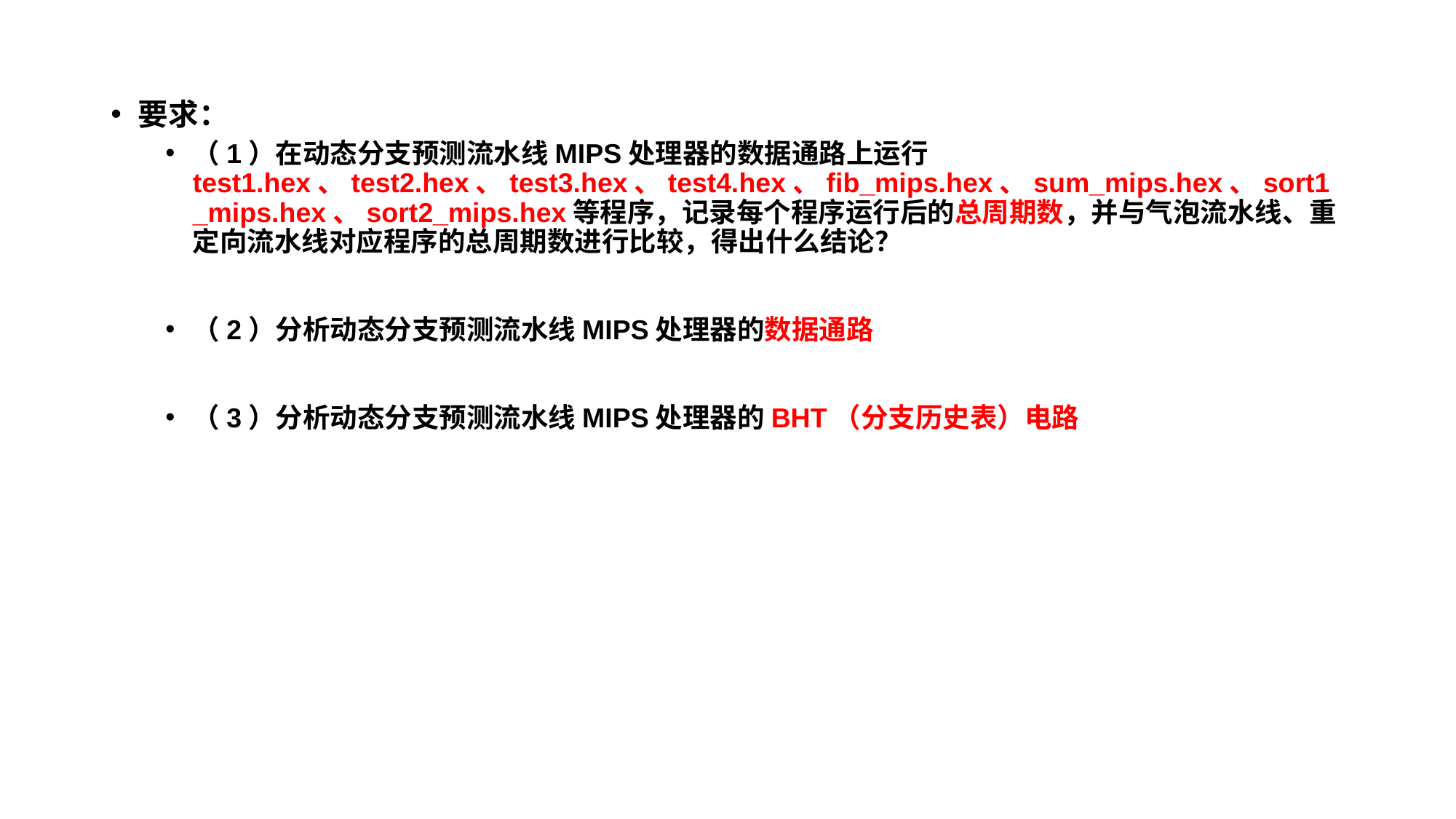

要求：
（1）在动态分支预测流水线MIPS处理器的数据通路上运行test1.hex、test2.hex、test3.hex、test4.hex、fib_mips.hex、sum_mips.hex、sort1_mips.hex、sort2_mips.hex等程序，记录每个程序运行后的总周期数，并与气泡流水线、重定向流水线对应程序的总周期数进行比较，得出什么结论？

（2）分析动态分支预测流水线MIPS处理器的数据通路

（3）分析动态分支预测流水线MIPS处理器的BHT（分支历史表）电路